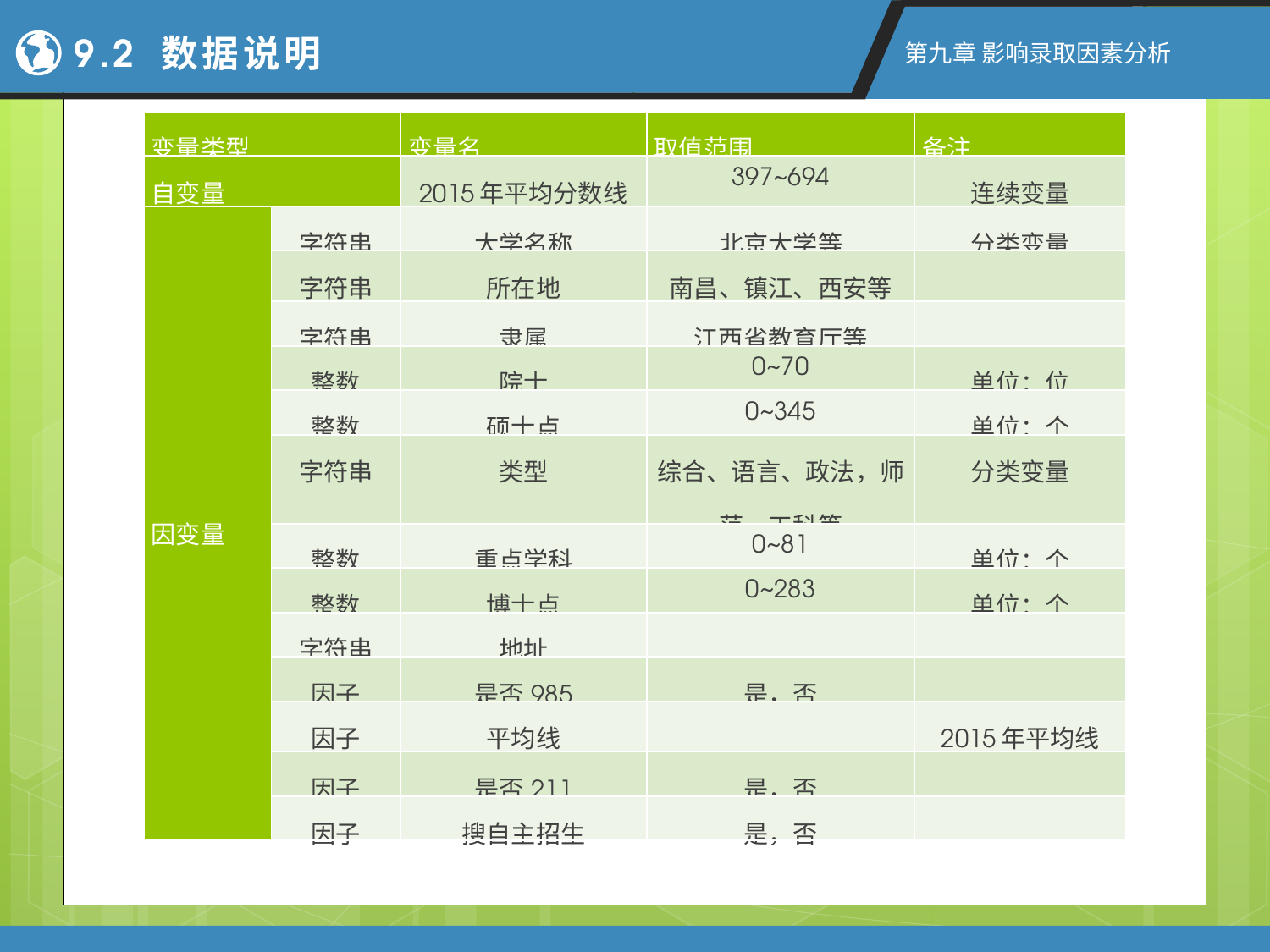

9.2 数据说明

第九章 影响录取因素分析
| 变量类型 |  | 变量名 | 取值范围 | 备注 |
| --- | --- | --- | --- | --- |
| 自变量 |  | 2015年平均分数线 | 397~694 | 连续变量 |
| 因变量 | 字符串 | 大学名称 | 北京大学等 | 分类变量 |
|  | 字符串 | 所在地 | 南昌、镇江、西安等 |  |
|  | 字符串 | 隶属 | 江西省教育厅等 |  |
|  | 整数 | 院士 | 0~70 | 单位：位 |
|  | 整数 | 硕士点 | 0~345 | 单位：个 |
|  | 字符串 | 类型 | 综合、语言、政法，师范、工科等 | 分类变量 |
|  | 整数 | 重点学科 | 0~81 | 单位：个 |
|  | 整数 | 博士点 | 0~283 | 单位：个 |
|  | 字符串 | 地址 |  |  |
|  | 因子 | 是否985 | 是，否 |  |
|  | 因子 | 平均线 |  | 2015年平均线 |
|  | 因子 | 是否211 | 是，否 |  |
|  | 因子 | 搜自主招生 | 是，否 |  |